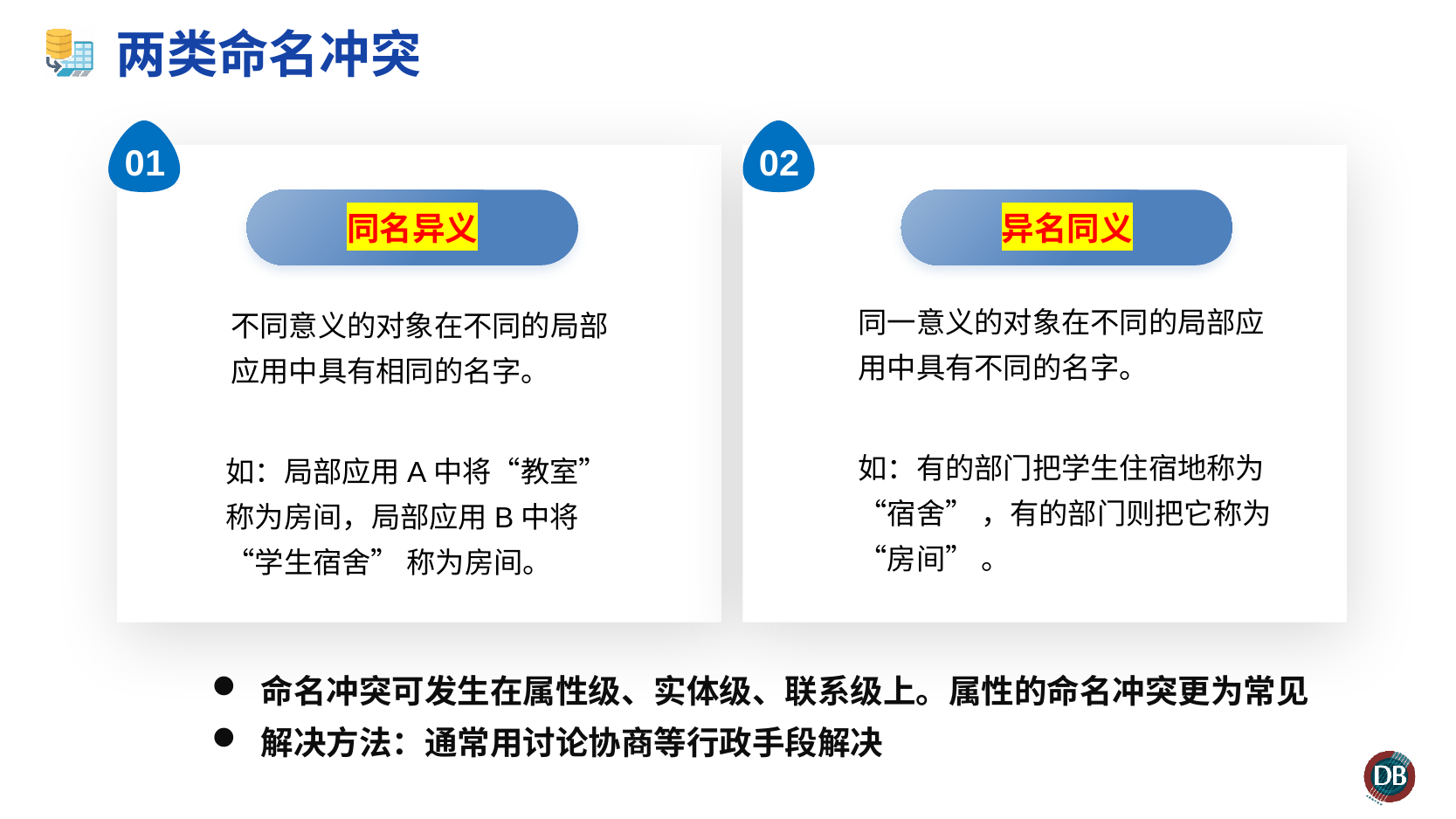

# 两类命名冲突

01
02

同名异义
异名同义
同一意义的对象在不同的局部应用中具有不同的名字。
不同意义的对象在不同的局部应用中具有相同的名字。
如：有的部门把学生住宿地称为“宿舍” ，有的部门则把它称为“房间” 。
如：局部应用A中将“教室”称为房间，局部应用B中将“学生宿舍” 称为房间。
命名冲突可发生在属性级、实体级、联系级上。属性的命名冲突更为常见
解决方法：通常用讨论协商等行政手段解决